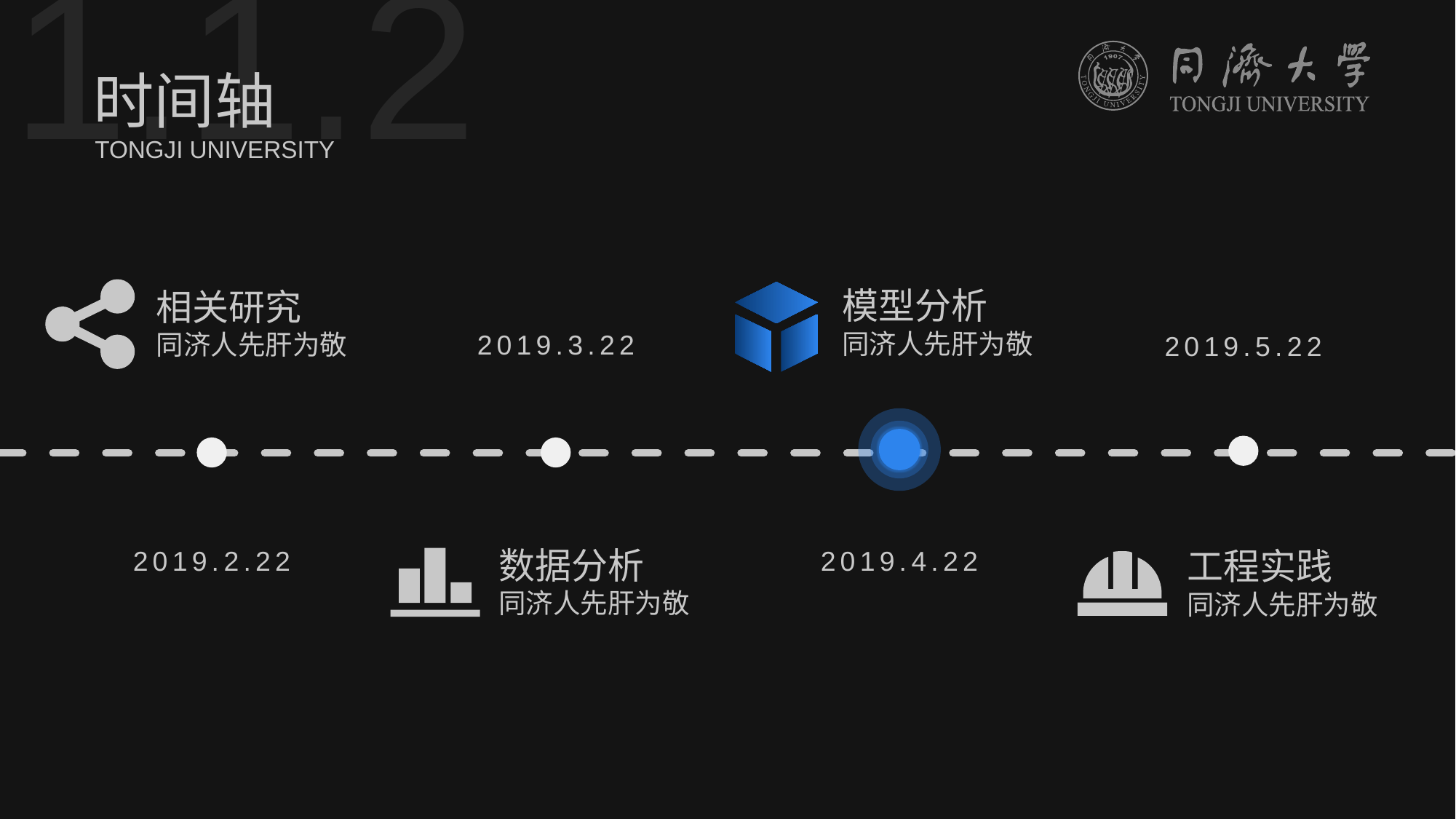

1.1.2
时间轴
TONGJI UNIVERSITY
模型分析
同济人先肝为敬

相关研究
同济人先肝为敬

2019.3.22
2019.5.22

数据分析
同济人先肝为敬

2019.2.22
2019.4.22
工程实践
同济人先肝为敬